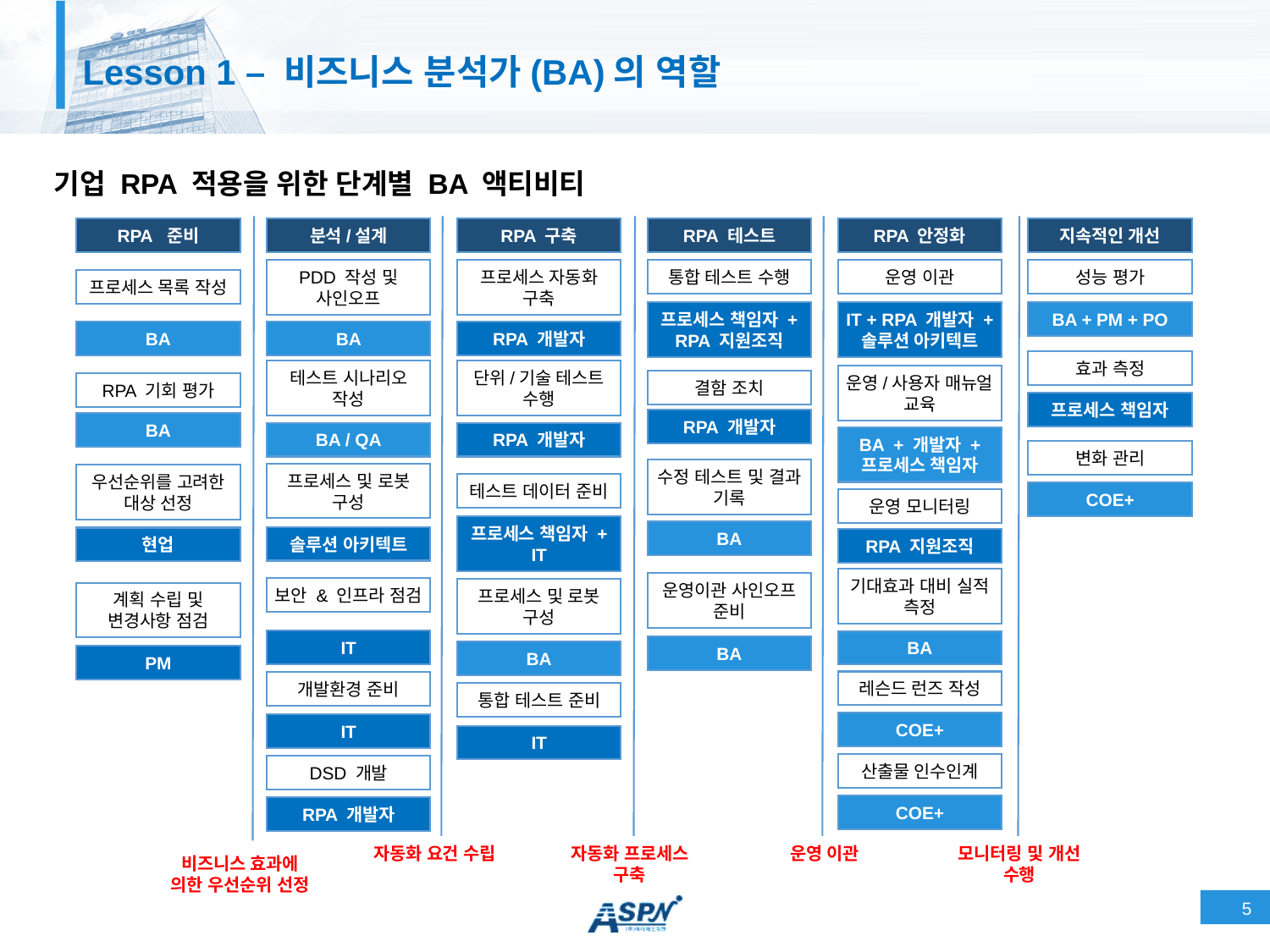

# Lesson 1 – 비즈니스 분석가(BA)의 역할
기업 RPA 적용을 위한 단계별 BA 액티비티
RPA  준비
분석/설계
RPA 구축
RPA 테스트
RPA 안정화
지속적인 개선
프로세스 목록 작성
PDD 작성 및 사인오프
프로세스 자동화 구축
통합 테스트 수행
운영 이관
성능 평가
프로세스 책임자 + RPA 지원조직
IT + RPA 개발자 + 솔루션 아키텍트
BA + PM + PO
BA
BA
RPA 개발자
효과 측정
테스트 시나리오 작성
단위/기술 테스트 수행
운영/사용자 매뉴얼 교육
결함 조치
RPA 기회 평가
프로세스 책임자
RPA 개발자
BA
BA / QA
RPA 개발자
BA  + 개발자 + 프로세스 책임자
변화 관리
수정 테스트 및 결과 기록
프로세스 및 로봇 구성
테스트 데이터 준비
우선순위를 고려한 대상 선정
COE+
운영 모니터링
프로세스 책임자 + IT
BA
솔루션 아키텍트
현업
RPA 지원조직
보안 & 인프라 점검
기대효과 대비 실적 측정
운영이관 사인오프 준비
프로세스 및 로봇 구성
계획 수립 및 변경사항 점검
IT
BA
BA
BA
PM
레슨드 런즈 작성
개발환경 준비
통합 테스트 준비
COE+
IT
IT
산출물 인수인계
DSD 개발
COE+
RPA 개발자
비즈니스 효과에 의한 우선순위 선정
자동화 요건 수립
자동화 프로세스 구축
운영 이관
모니터링 및 개선 수행
5